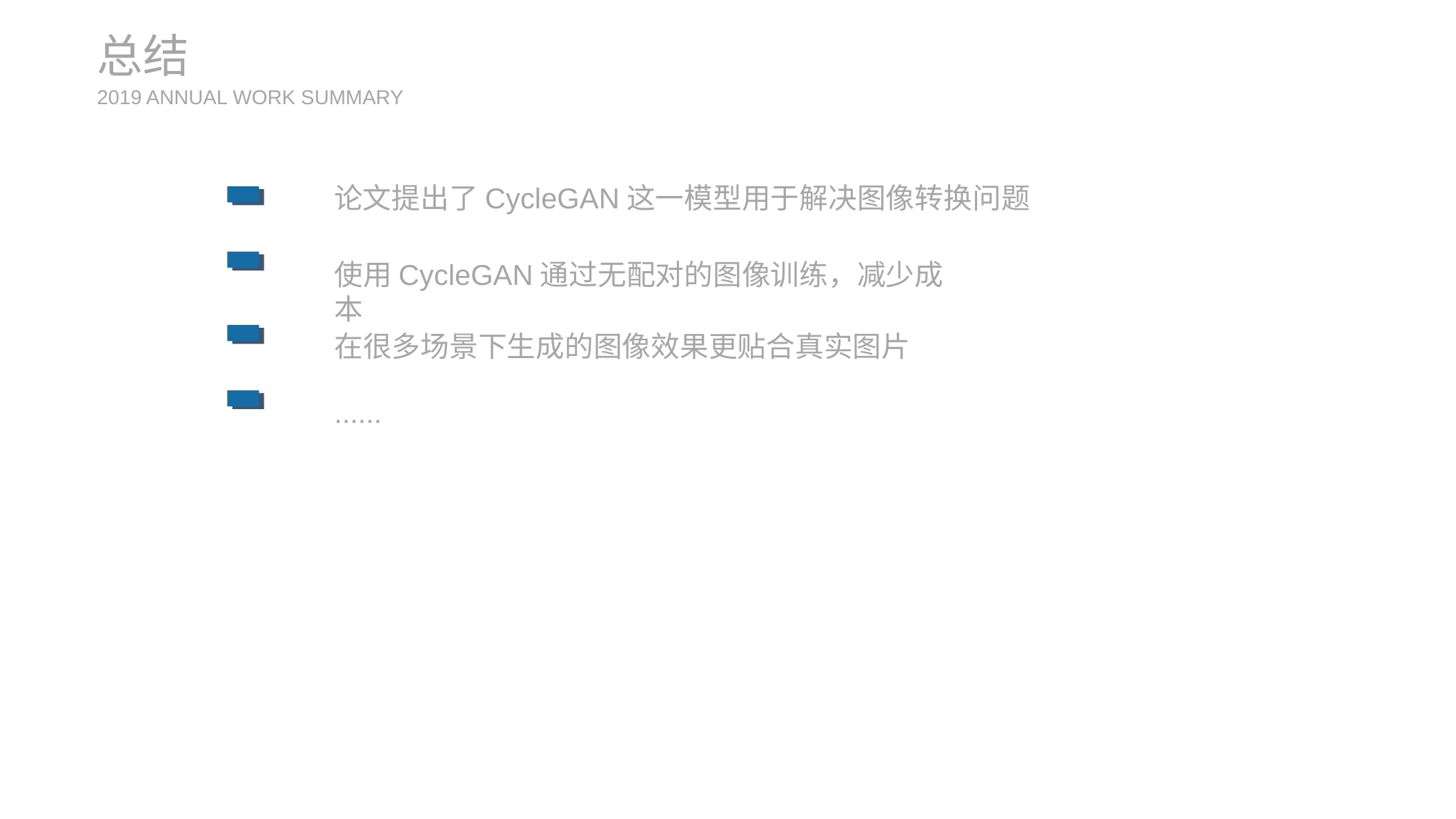

总结
2019 ANNUAL WORK SUMMARY
论文提出了CycleGAN这一模型用于解决图像转换问题

使用CycleGAN通过无配对的图像训练，减少成本
在很多场景下生成的图像效果更贴合真实图片

......